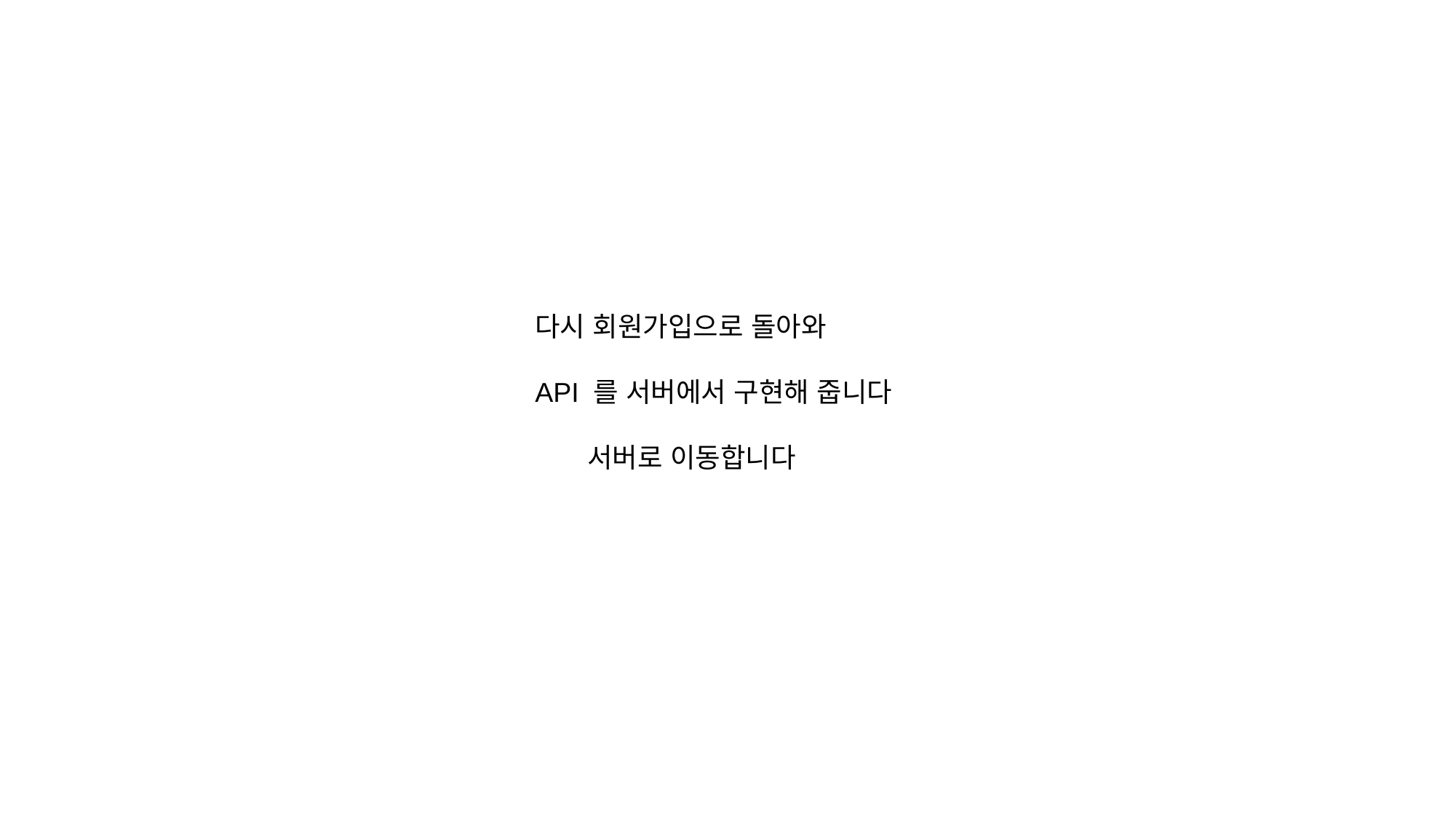

다시 회원가입으로 돌아와

API 를 서버에서 구현해 줍니다

      서버로 이동합니다